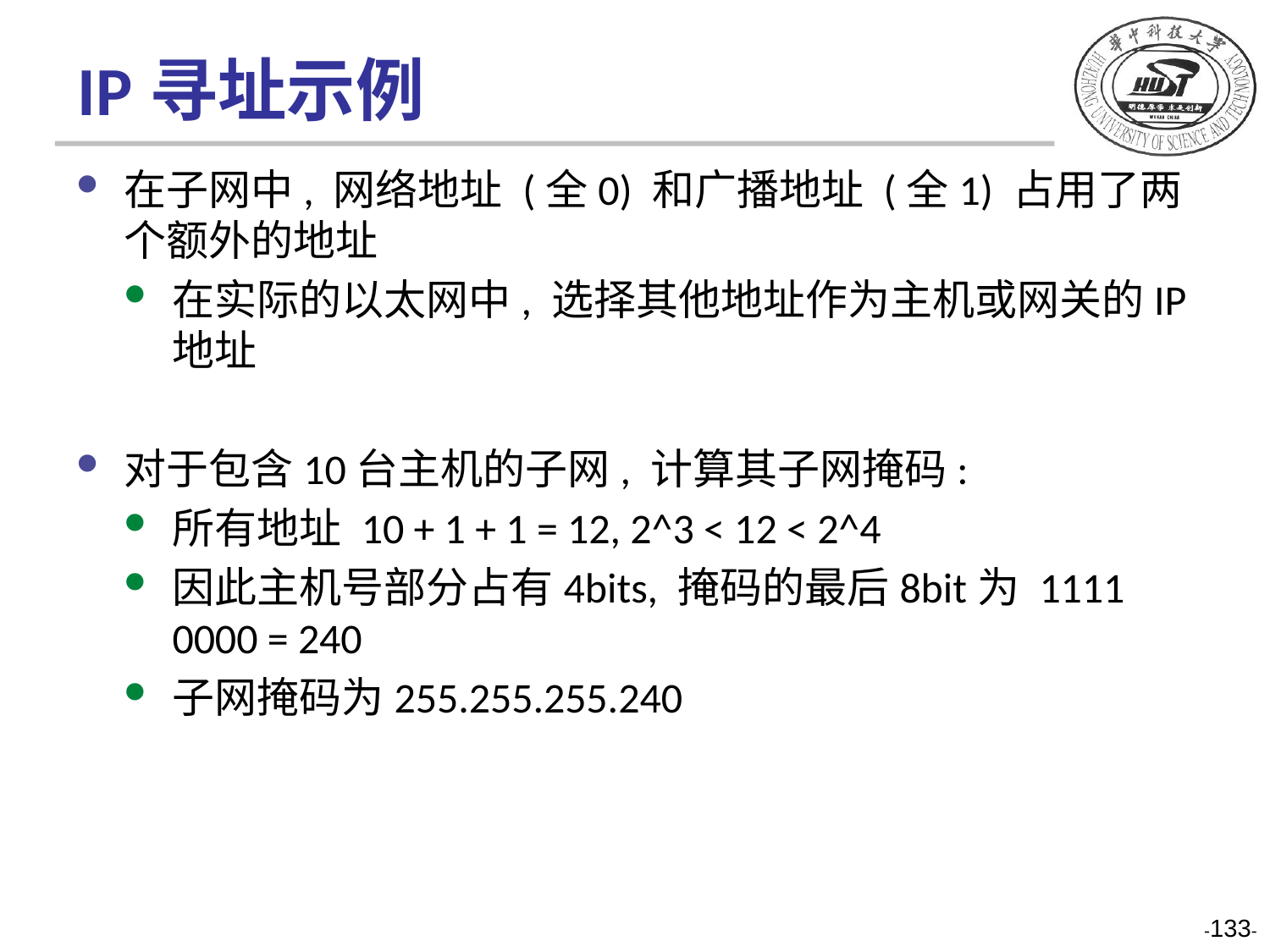

# IP寻址示例
在子网中, 网络地址 (全0) 和广播地址 (全1) 占用了两个额外的地址
在实际的以太网中, 选择其他地址作为主机或网关的IP地址

对于包含10台主机的子网, 计算其子网掩码:
所有地址 10 + 1 + 1 = 12, 2^3 < 12 < 2^4
因此主机号部分占有4bits, 掩码的最后8bit为 1111 0000 = 240
子网掩码为255.255.255.240
-133-